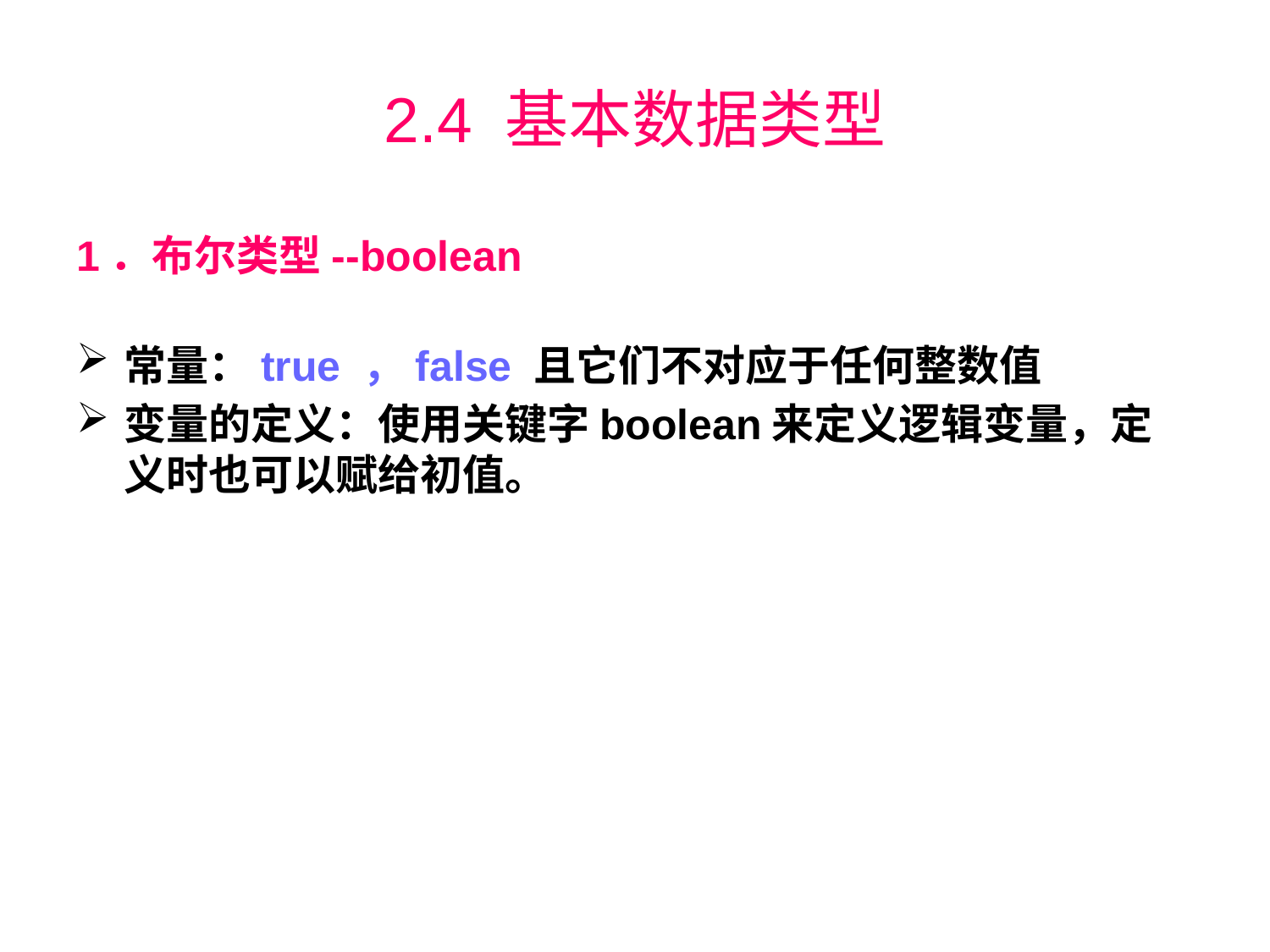

# 2.4 基本数据类型
1．布尔类型--boolean
常量：true ，false 且它们不对应于任何整数值
变量的定义：使用关键字boolean来定义逻辑变量，定义时也可以赋给初值。